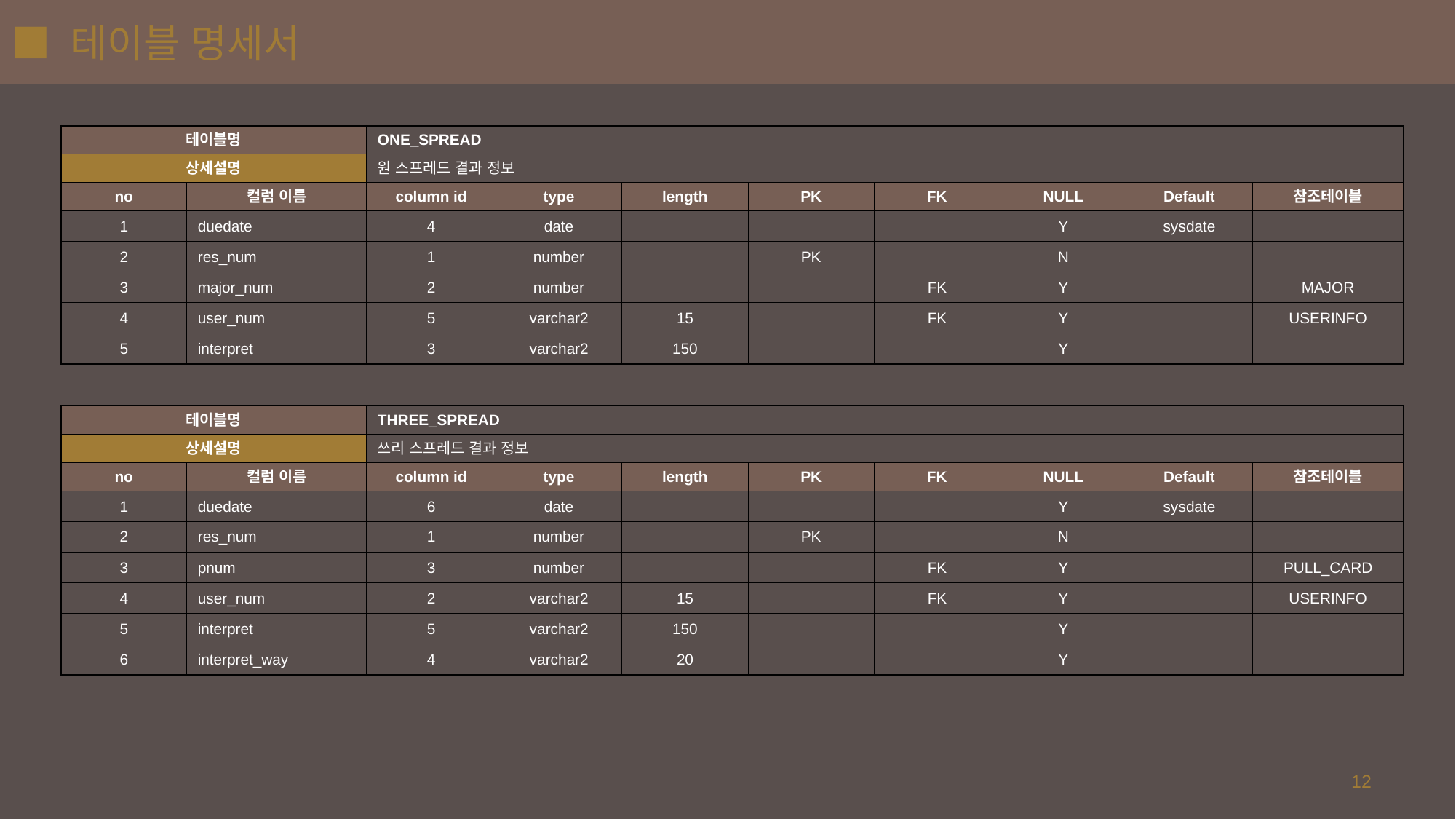

# ■ 테이블 명세서
| 테이블명 |  | ONE\_SPREAD |  |  |  |  |  |  |  |
| --- | --- | --- | --- | --- | --- | --- | --- | --- | --- |
| 상세설명 |  | 원 스프레드 결과 정보 |  |  |  |  |  |  |  |
| no | 컬럼 이름 | column id | type | length | PK | FK | NULL | Default | 참조테이블 |
| 1 | duedate | 4 | date |  |  |  | Y | sysdate |  |
| 2 | res\_num | 1 | number |  | PK |  | N |  |  |
| 3 | major\_num | 2 | number |  |  | FK | Y |  | MAJOR |
| 4 | user\_num | 5 | varchar2 | 15 |  | FK | Y |  | USERINFO |
| 5 | interpret | 3 | varchar2 | 150 |  |  | Y |  |  |
| 테이블명 |  | THREE\_SPREAD |  |  |  |  |  |  |  |
| --- | --- | --- | --- | --- | --- | --- | --- | --- | --- |
| 상세설명 |  | 쓰리 스프레드 결과 정보 |  |  |  |  |  |  |  |
| no | 컬럼 이름 | column id | type | length | PK | FK | NULL | Default | 참조테이블 |
| 1 | duedate | 6 | date |  |  |  | Y | sysdate |  |
| 2 | res\_num | 1 | number |  | PK |  | N |  |  |
| 3 | pnum | 3 | number |  |  | FK | Y |  | PULL\_CARD |
| 4 | user\_num | 2 | varchar2 | 15 |  | FK | Y |  | USERINFO |
| 5 | interpret | 5 | varchar2 | 150 |  |  | Y |  |  |
| 6 | interpret\_way | 4 | varchar2 | 20 |  |  | Y |  |  |
12